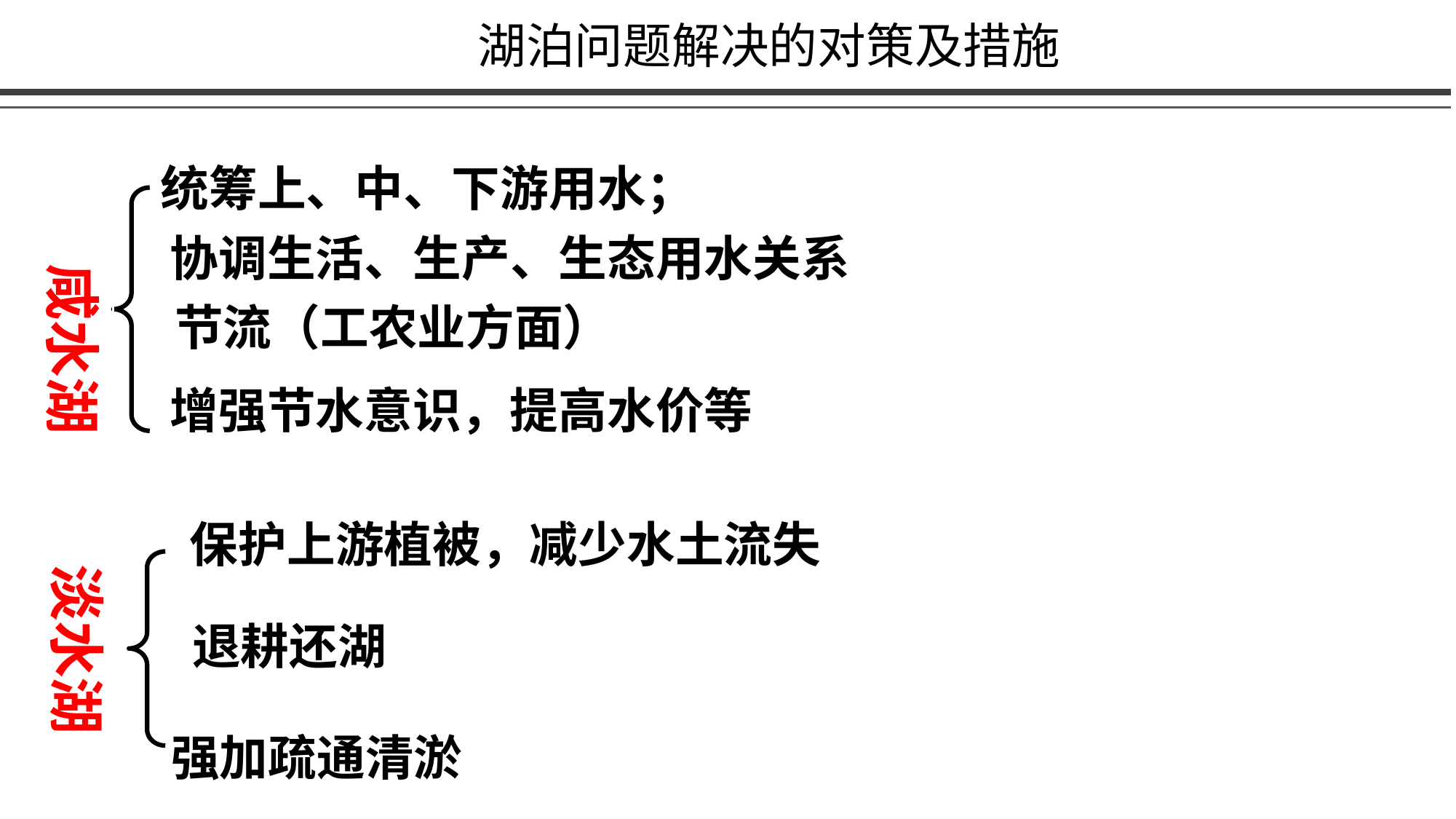

湖泊问题解决的对策及措施
统筹上、中、下游用水；

协调生活、生产、生态用水关系
咸水湖
节流（工农业方面）
增强节水意识，提高水价等
保护上游植被，减少水土流失

淡水湖
退耕还湖
强加疏通清淤